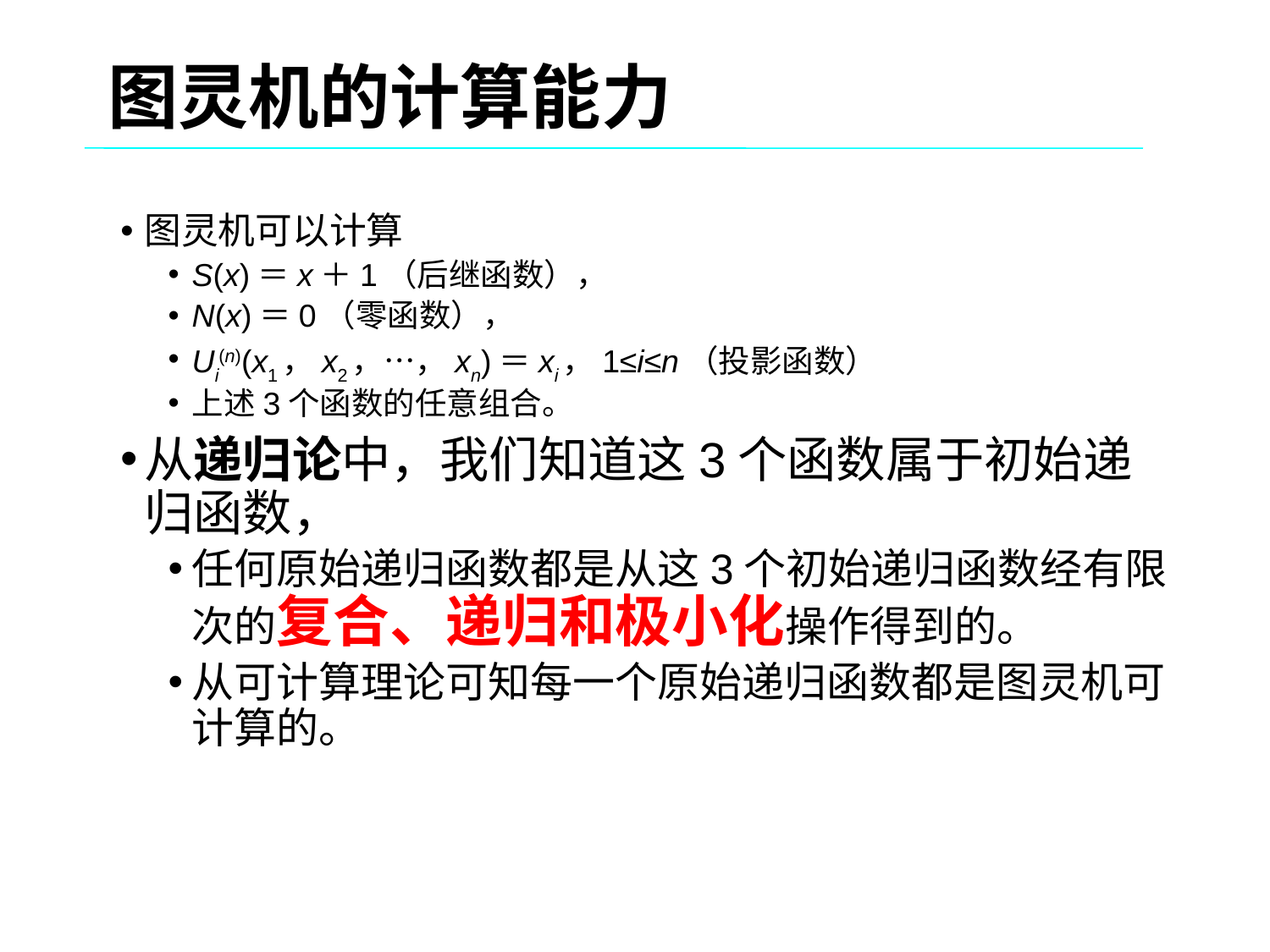

图灵机的计算能力

图灵机可以计算
S(x)＝x＋1（后继函数），
N(x)＝0（零函数），
Ui(n)(x1，x2，…，xn)＝xi，1≤i≤n（投影函数）
上述3个函数的任意组合。
从递归论中，我们知道这3个函数属于初始递归函数，
任何原始递归函数都是从这3个初始递归函数经有限次的复合、递归和极小化操作得到的。
从可计算理论可知每一个原始递归函数都是图灵机可计算的。